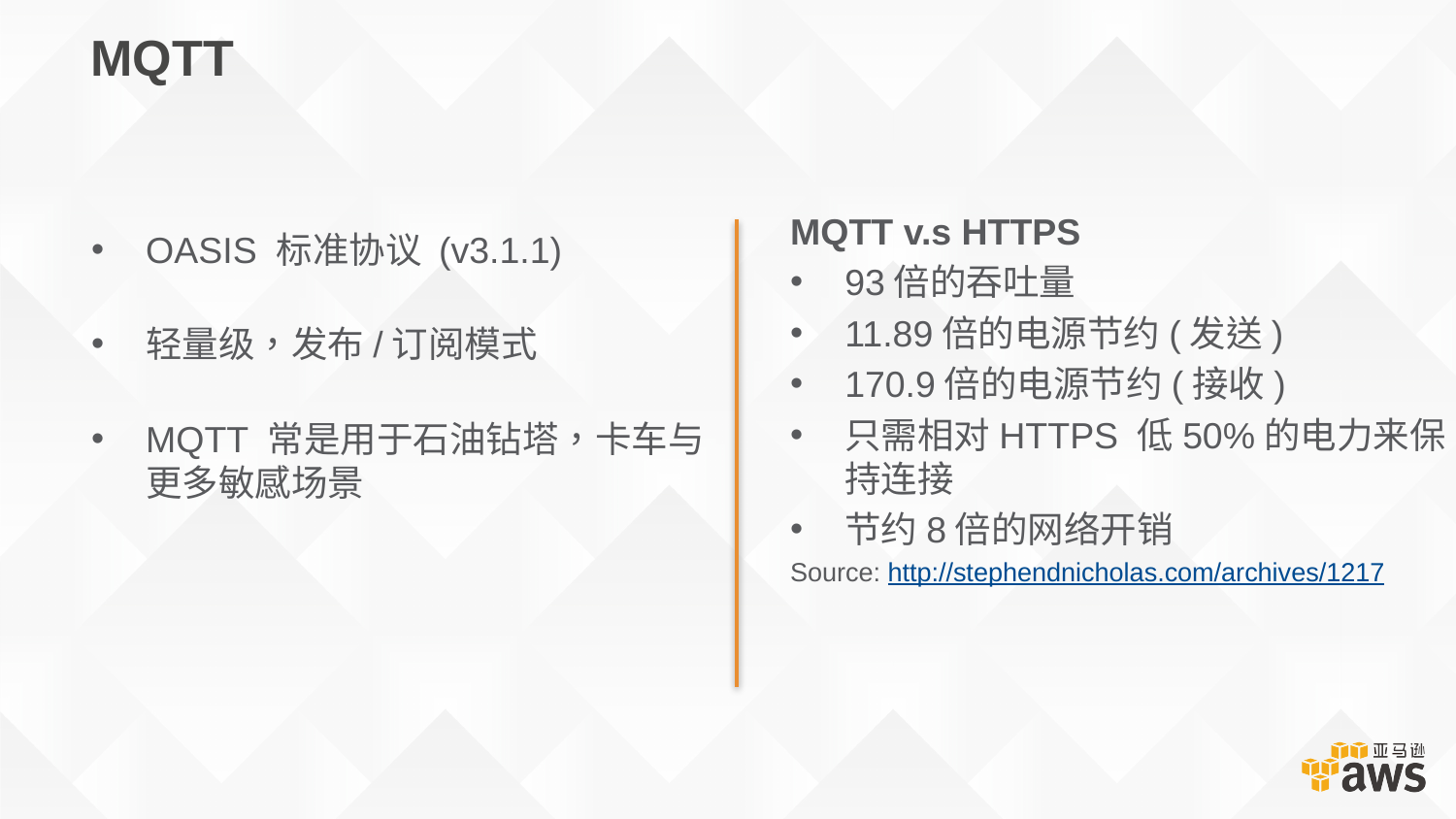

MQTT
MQTT v.s HTTPS
93倍的吞吐量
11.89倍的电源节约(发送)
170.9倍的电源节约(接收)
只需相对HTTPS 低50%的电力来保持连接
节约8倍的网络开销
Source: http://stephendnicholas.com/archives/1217

OASIS 标准协议 (v3.1.1)
轻量级，发布/订阅模式
MQTT 常是用于石油钻塔，卡车与
更多敏感场景